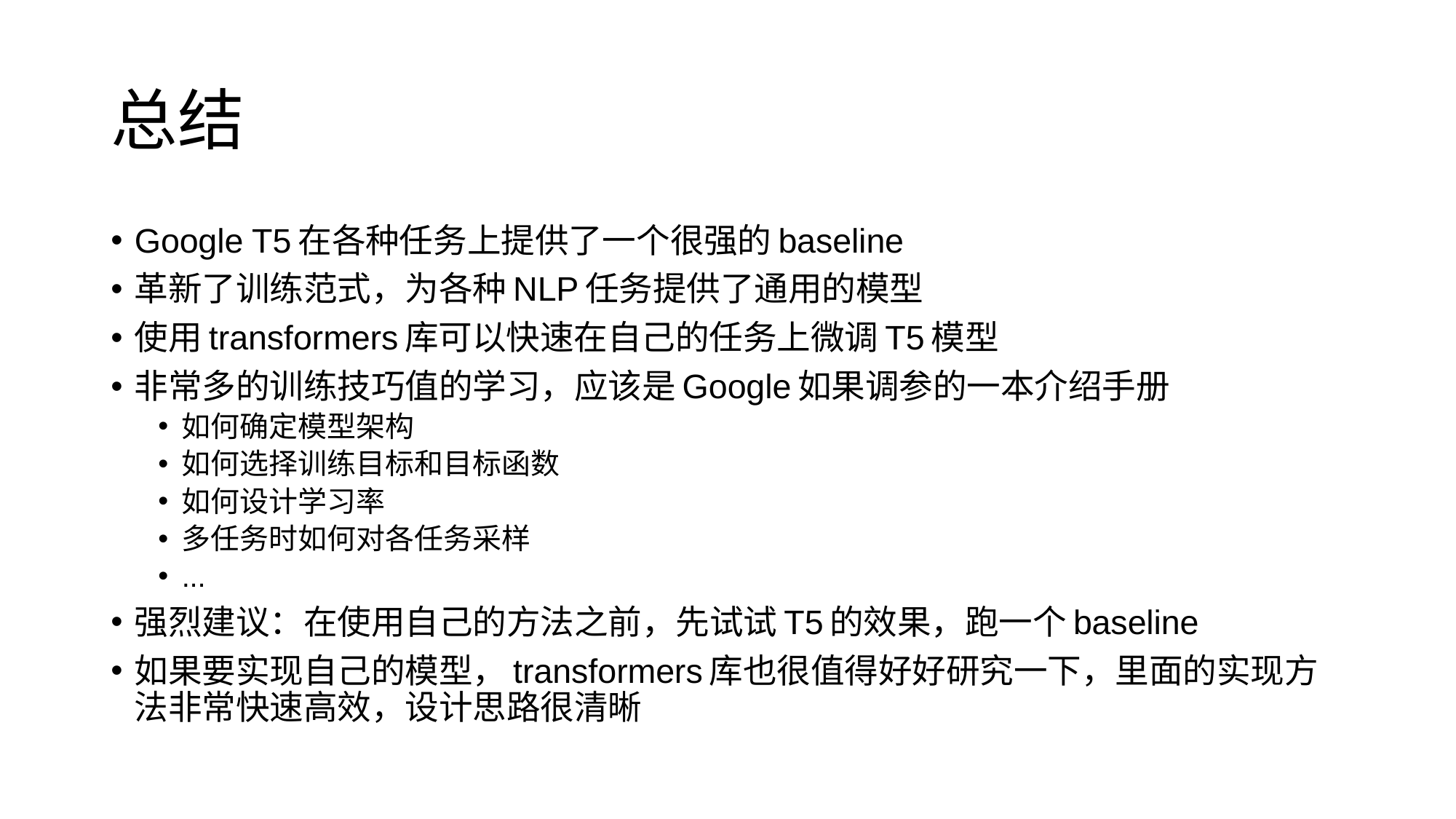

# 总结
Google T5在各种任务上提供了一个很强的baseline
革新了训练范式，为各种NLP任务提供了通用的模型
使用transformers库可以快速在自己的任务上微调T5模型
非常多的训练技巧值的学习，应该是Google如果调参的一本介绍手册
如何确定模型架构
如何选择训练目标和目标函数
如何设计学习率
多任务时如何对各任务采样
...
强烈建议：在使用自己的方法之前，先试试T5的效果，跑一个baseline
如果要实现自己的模型，transformers库也很值得好好研究一下，里面的实现方法非常快速高效，设计思路很清晰